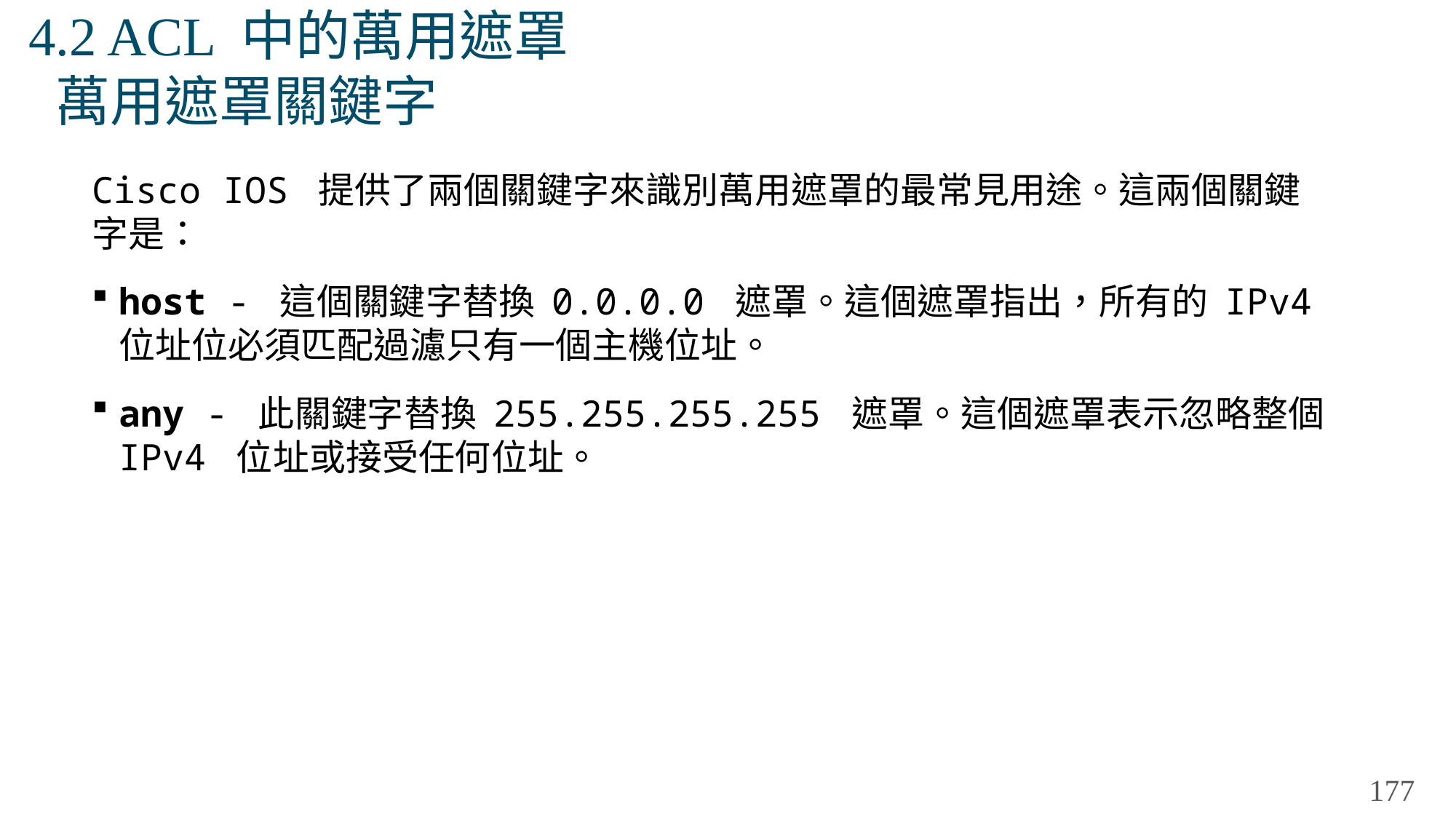

# 4.2 ACL 中的萬用遮罩 萬用遮罩關鍵字
Cisco IOS 提供了兩個關鍵字來識別萬用遮罩的最常見用途。這兩個關鍵字是：
host - 這個關鍵字替換 0.0.0.0 遮罩。這個遮罩指出，所有的 IPv4 位址位必須匹配過濾只有一個主機位址。
any - 此關鍵字替換 255.255.255.255 遮罩。這個遮罩表示忽略整個 IPv4 位址或接受任何位址。
177